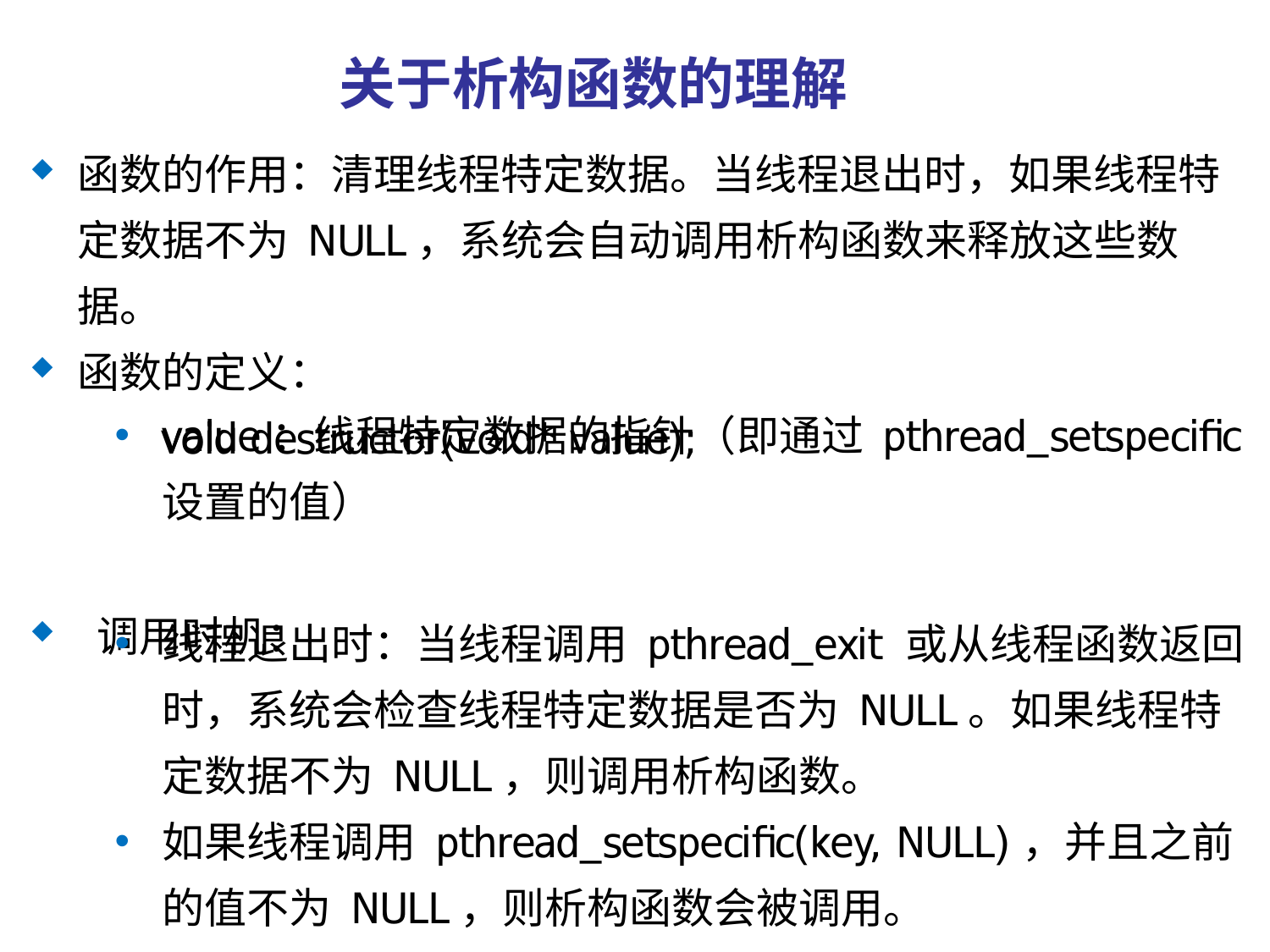

# 关于析构函数的理解
函数的作用：清理线程特定数据。当线程退出时，如果线程特定数据不为 NULL，系统会自动调用析构函数来释放这些数据。
函数的定义：
          void destructor(void* value);

 调用时机：

value：线程特定数据的指针（即通过 pthread_setspecific 设置的值）
线程退出时：当线程调用 pthread_exit 或从线程函数返回时，系统会检查线程特定数据是否为 NULL。如果线程特定数据不为 NULL，则调用析构函数。
如果线程调用 pthread_setspecific(key, NULL)，并且之前的值不为 NULL，则析构函数会被调用。